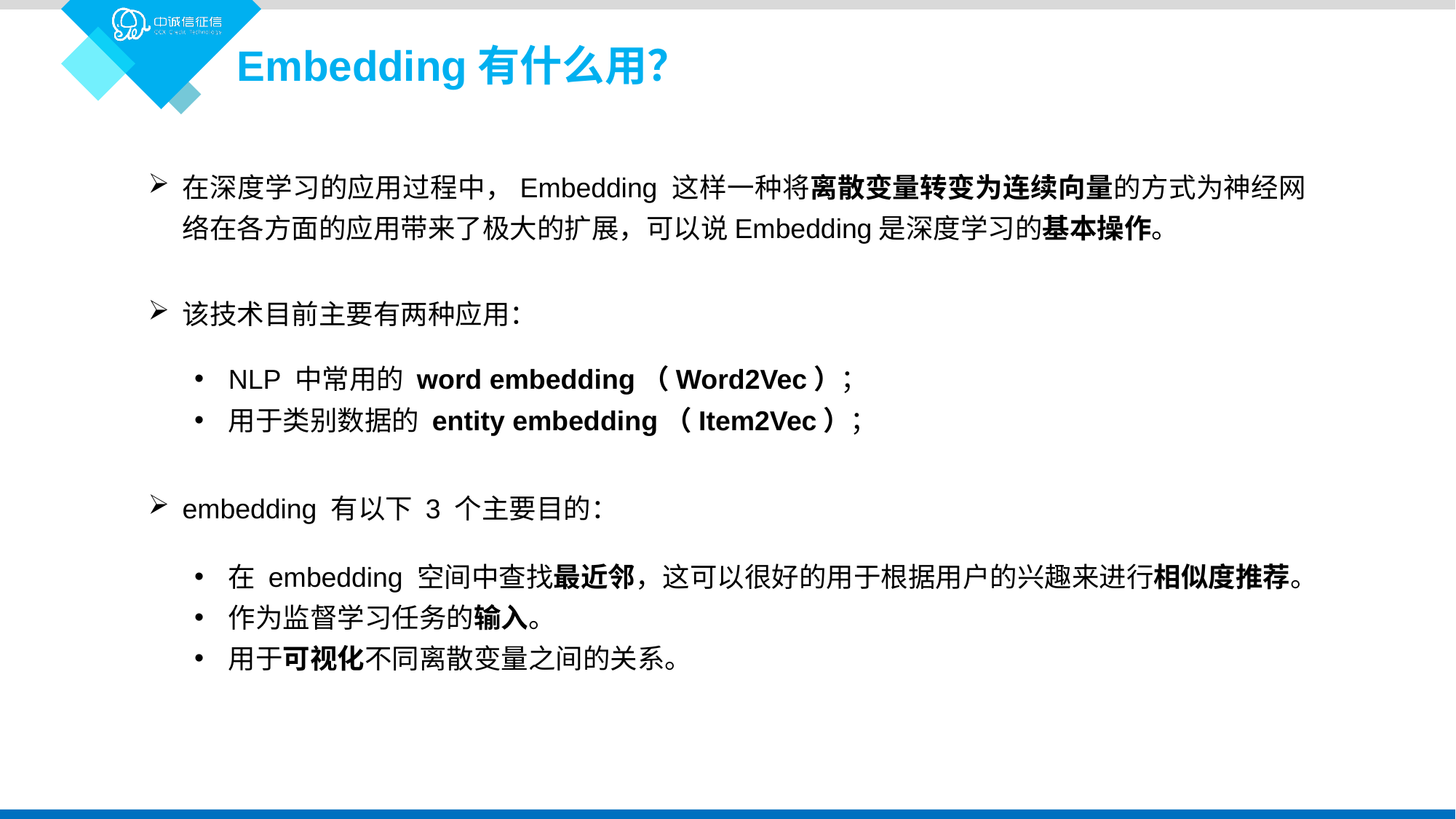

Embedding有什么用？
在深度学习的应用过程中，Embedding 这样一种将离散变量转变为连续向量的方式为神经网络在各方面的应用带来了极大的扩展，可以说Embedding是深度学习的基本操作。
该技术目前主要有两种应用：
NLP 中常用的 word embedding（Word2Vec）；
用于类别数据的 entity embedding（Item2Vec）；
embedding 有以下 3 个主要目的：
在 embedding 空间中查找最近邻，这可以很好的用于根据用户的兴趣来进行相似度推荐。
作为监督学习任务的输入。
用于可视化不同离散变量之间的关系。